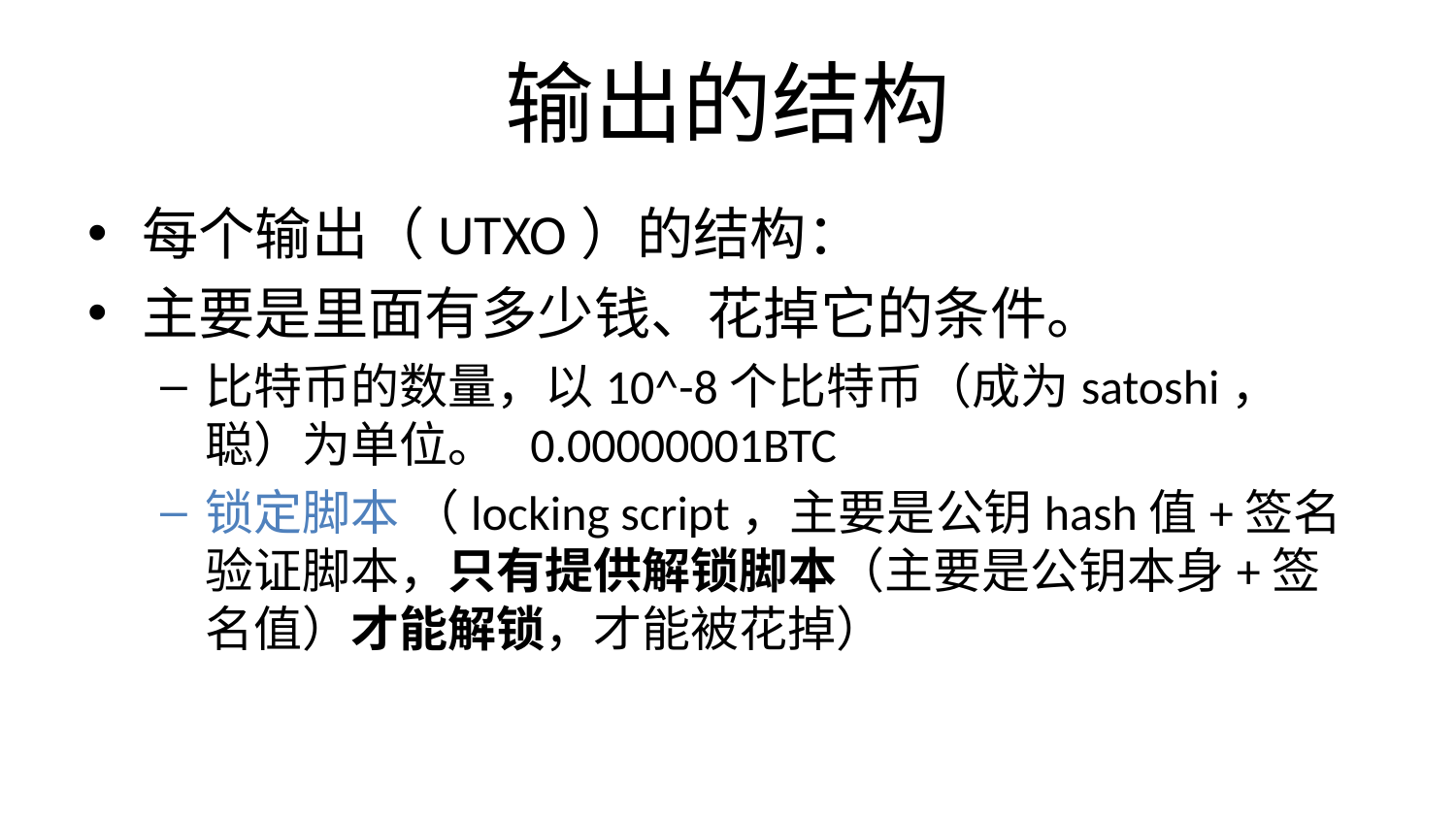

# 输出的结构
每个输出（UTXO）的结构：
主要是里面有多少钱、花掉它的条件。
比特币的数量，以10^-8个比特币（成为satoshi，聪）为单位。  0.00000001BTC
锁定脚本 （locking script，主要是公钥hash值+签名验证脚本，只有提供解锁脚本（主要是公钥本身+签名值）才能解锁，才能被花掉）